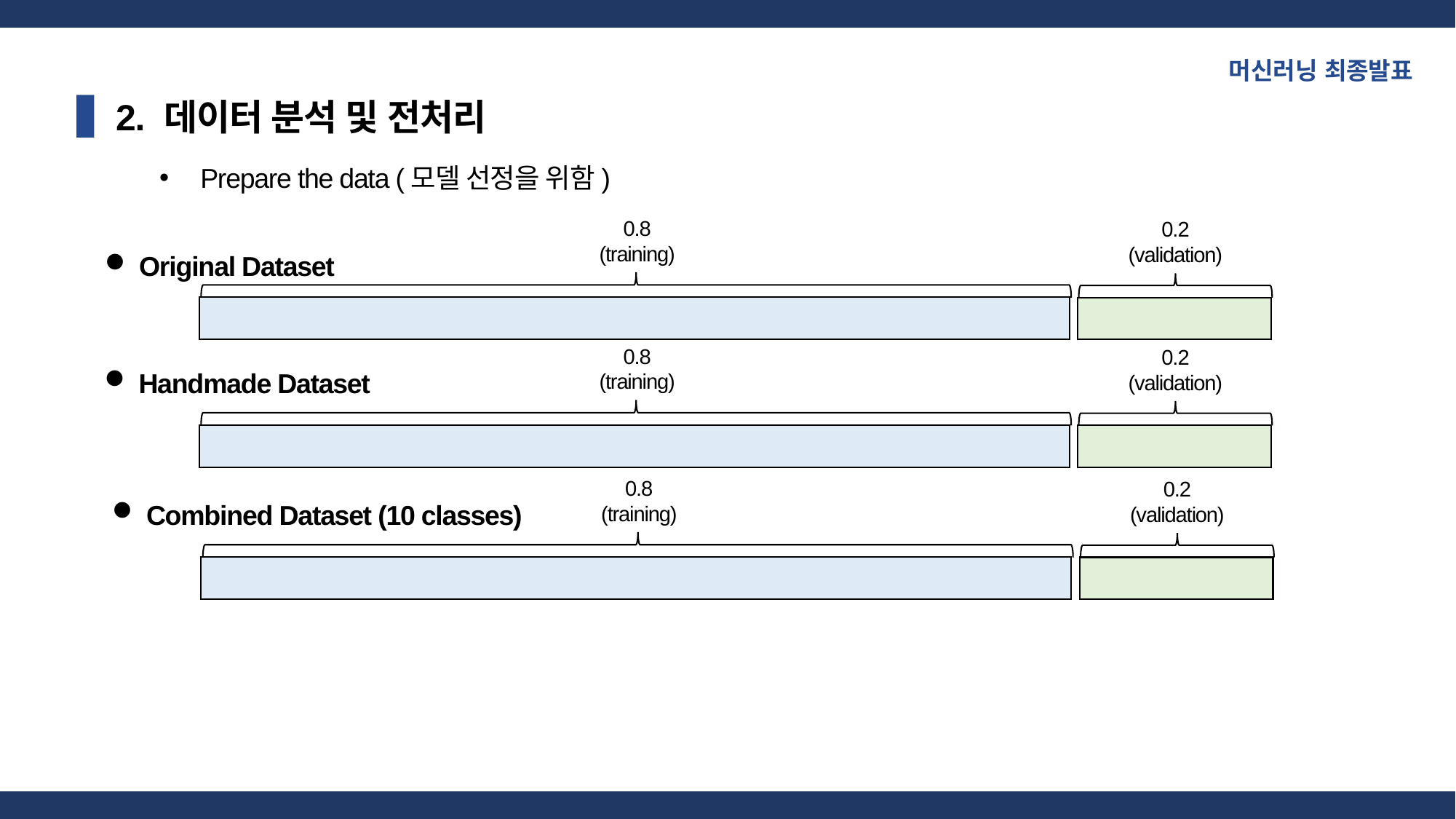

머신러닝 최종발표
2. 데이터 분석 및 전처리

Prepare the data (모델 선정을 위함)

0.8
(training)
0.2
(validation)
Original Dataset

Handmade Dataset

0.8
(training)
0.2
(validation)

Combined Dataset (10 classes)

0.8
(training)
0.2
(validation)